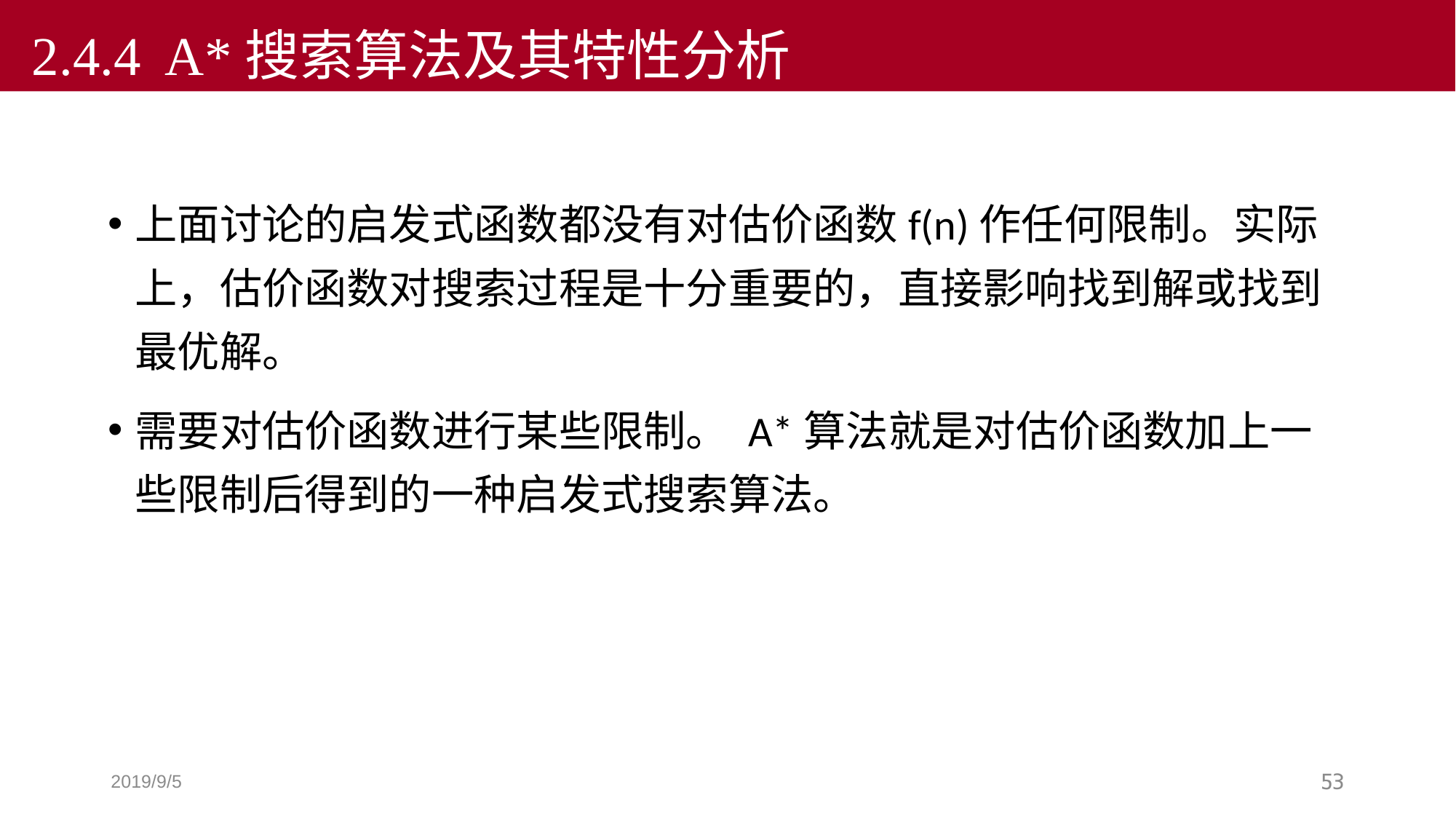

2.4.4  A*搜索算法及其特性分析
上面讨论的启发式函数都没有对估价函数f(n)作任何限制。实际上，估价函数对搜索过程是十分重要的，直接影响找到解或找到最优解。
需要对估价函数进行某些限制。 A*算法就是对估价函数加上一些限制后得到的一种启发式搜索算法。
2019/9/5
53